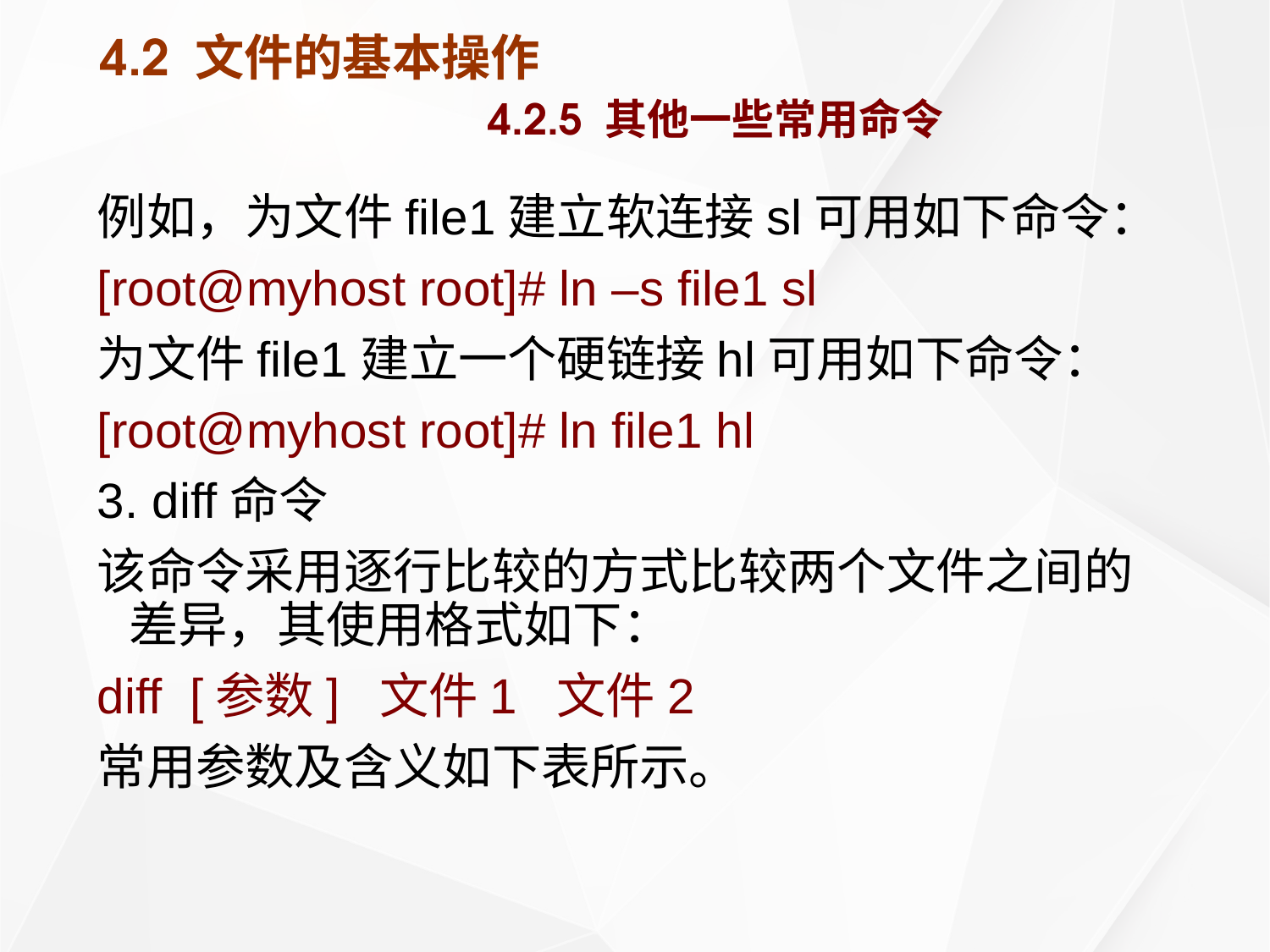

# 4.2 文件的基本操作 4.2.5 其他一些常用命令
例如，为文件file1建立软连接sl可用如下命令：
[root@myhost root]# ln –s file1 sl
为文件file1建立一个硬链接hl可用如下命令：
[root@myhost root]# ln file1 hl
3. diff命令
该命令采用逐行比较的方式比较两个文件之间的差异，其使用格式如下：
diff  [参数]  文件1  文件2
常用参数及含义如下表所示。